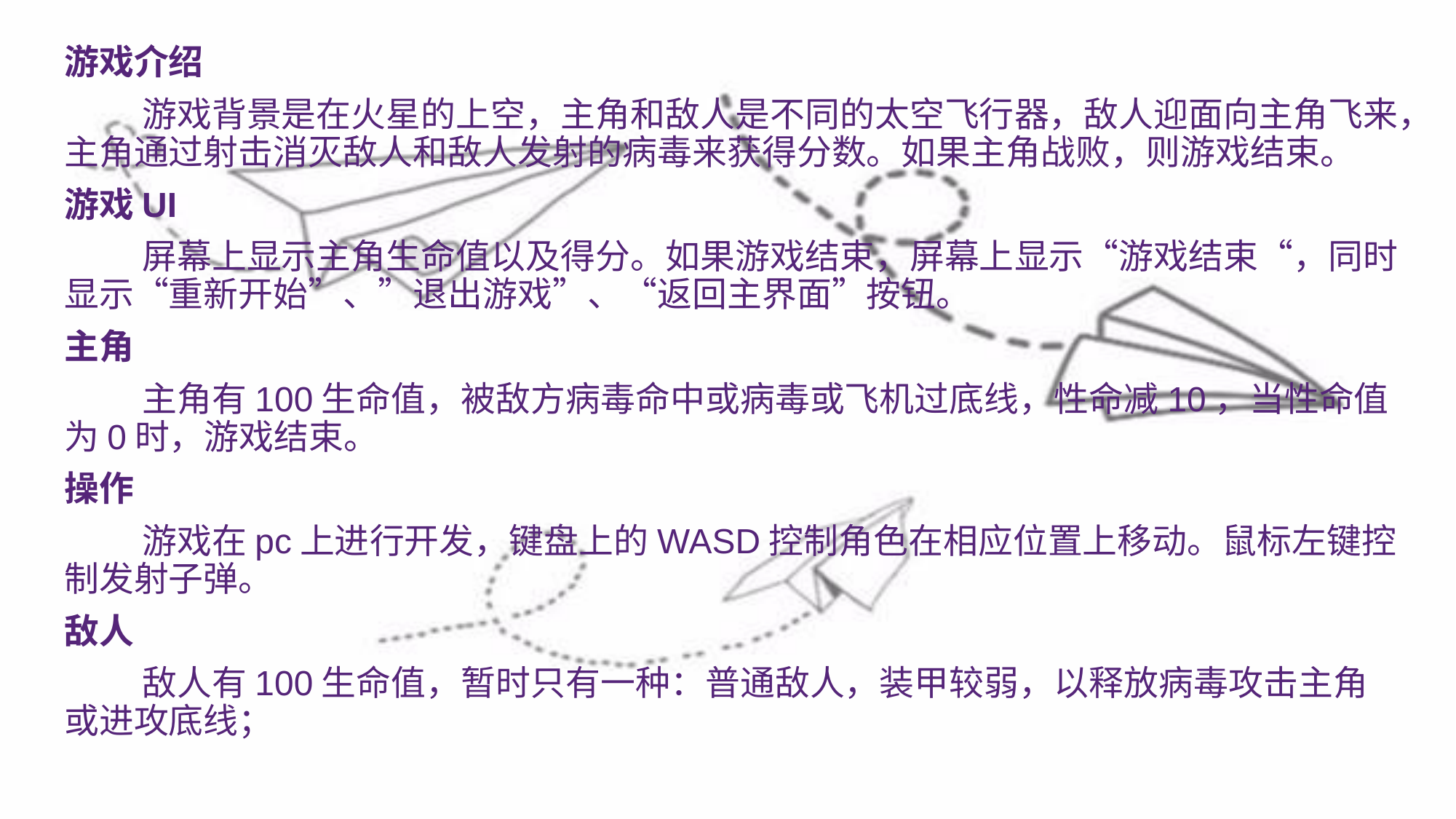

游戏介绍
  游戏背景是在火星的上空，主角和敌人是不同的太空飞行器，敌人迎面向主角飞来，主角通过射击消灭敌人和敌人发射的病毒来获得分数。如果主角战败，则游戏结束。
游戏UI
  屏幕上显示主角生命值以及得分。如果游戏结束，屏幕上显示“游戏结束“，同时显示“重新开始”、”退出游戏”、“返回主界面”按钮。
主角
  主角有100生命值，被敌方病毒命中或病毒或飞机过底线，性命减10，当性命值为0时，游戏结束。
操作
  游戏在pc上进行开发，键盘上的WASD控制角色在相应位置上移动。鼠标左键控制发射子弹。
敌人
  敌人有100生命值，暂时只有一种：普通敌人，装甲较弱，以释放病毒攻击主角或进攻底线；